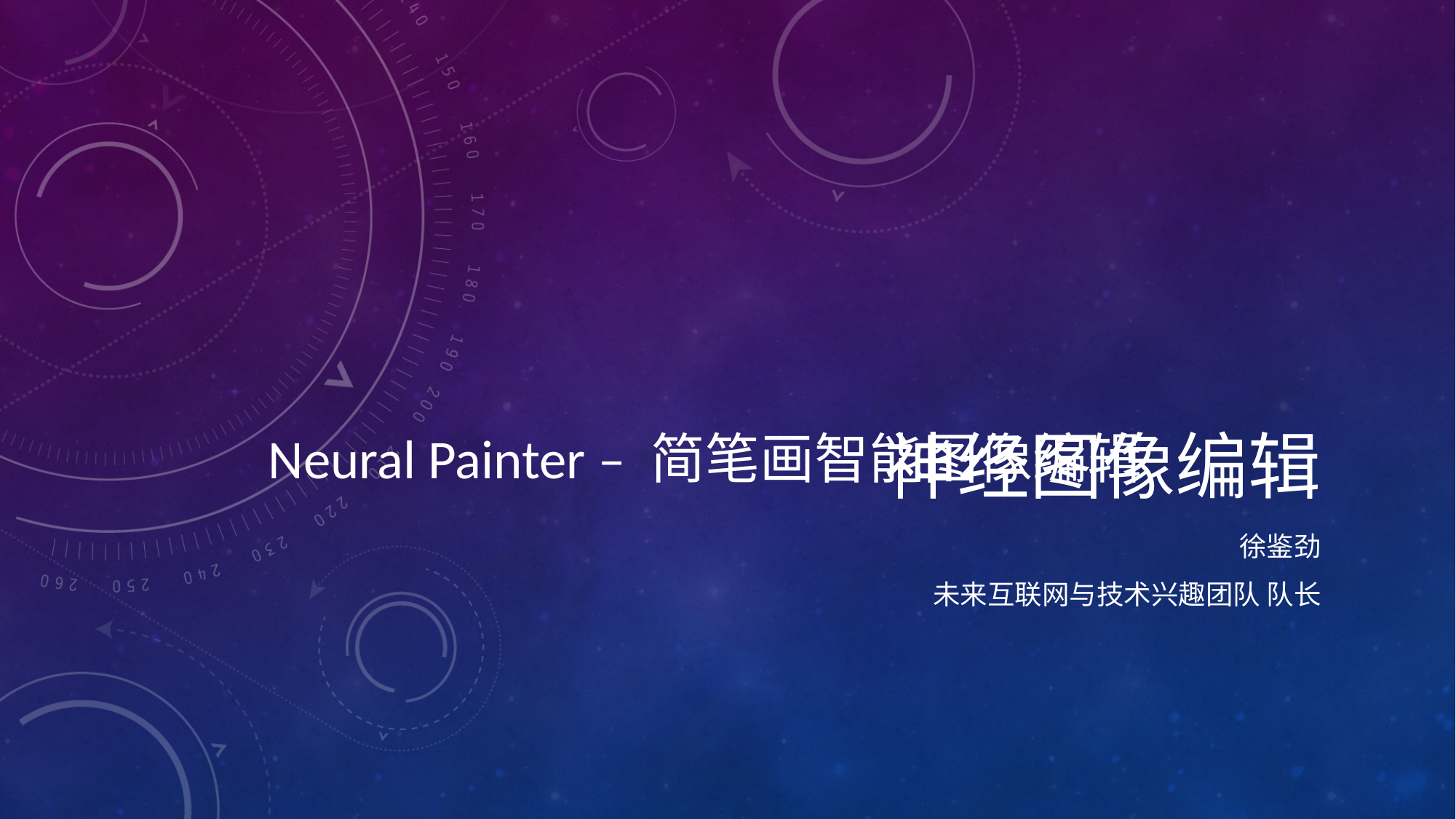

# 神经图像编辑
Neural Painter – 简笔画智能图像编辑
徐鉴劲
未来互联网与技术兴趣团队 队长